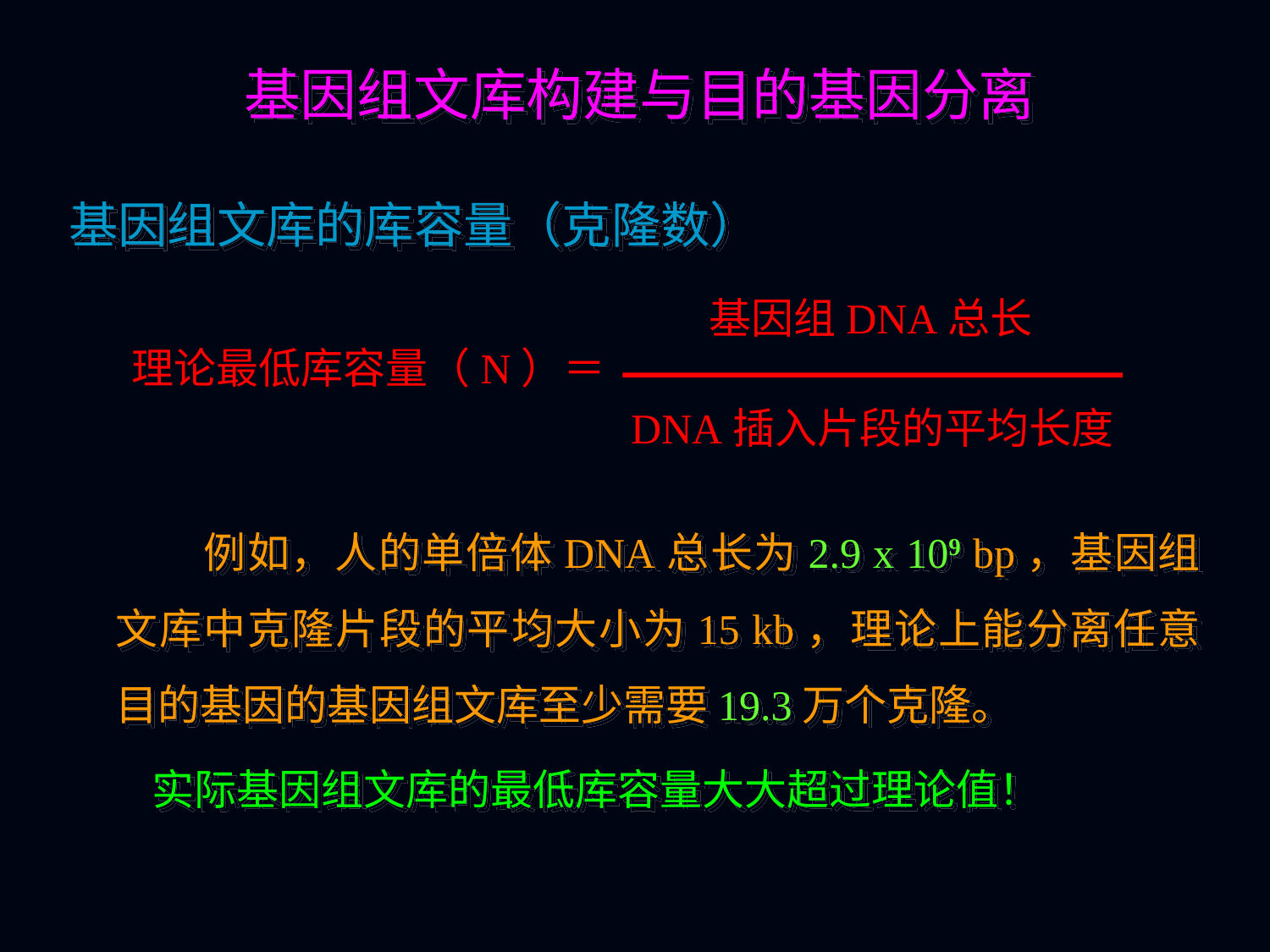

基因组文库构建与目的基因分离
基因组文库的库容量（克隆数）
基因组DNA总长
理论最低库容量（N）＝

DNA插入片段的平均长度
       例如，人的单倍体DNA总长为2.9 x 109 bp，基因组文库中克隆片段的平均大小为15 kb，理论上能分离任意目的基因的基因组文库至少需要19.3万个克隆。
    实际基因组文库的最低库容量大大超过理论值！